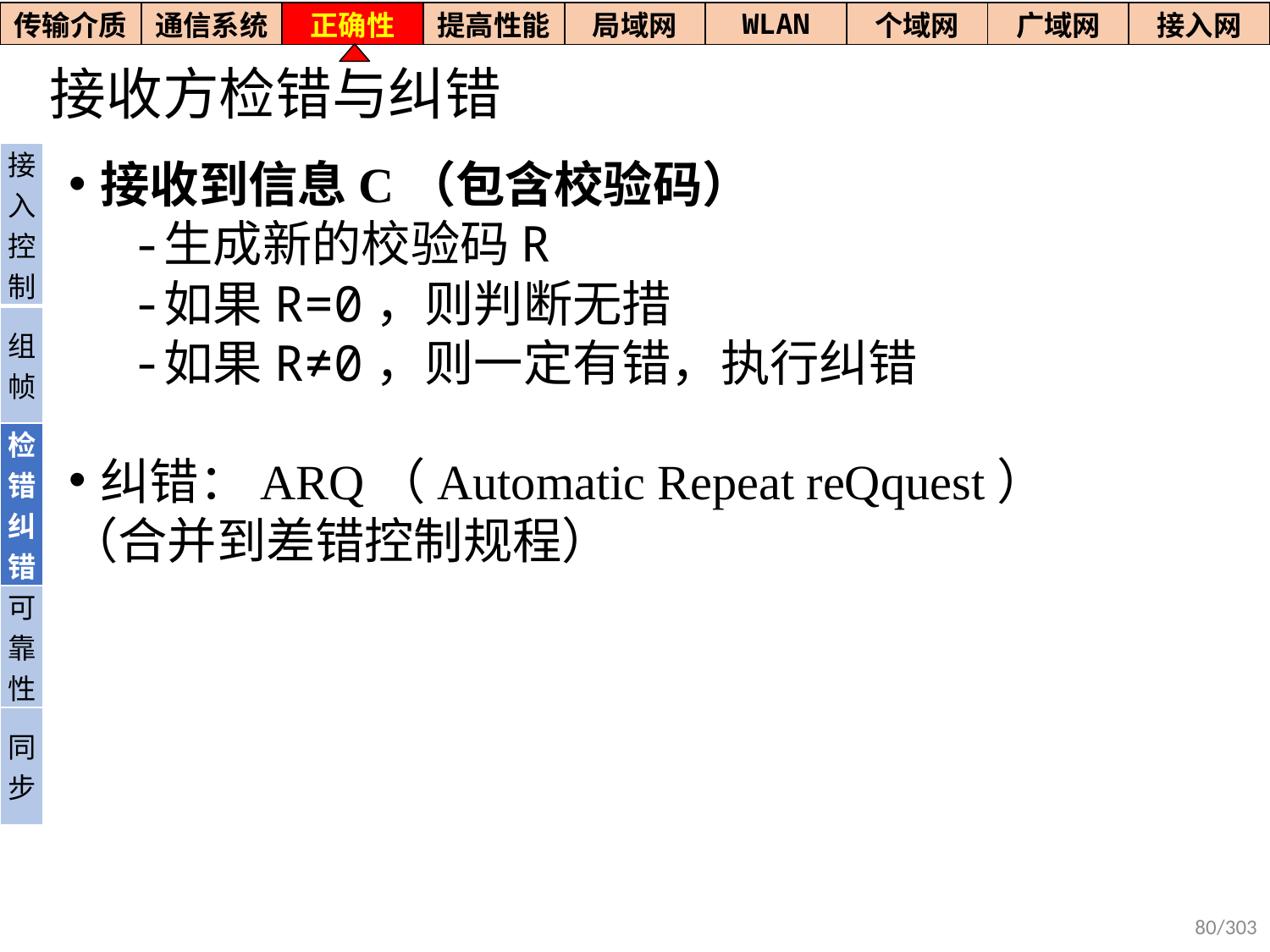

| 传输介质 | 通信系统 | 正确性 | 提高性能 | 局域网 | WLAN | 个域网 | 广域网 | 接入网 |
| --- | --- | --- | --- | --- | --- | --- | --- | --- |

# 接收方检错与纠错
| 接入控制 |
| --- |
| 组帧 |
| 检错纠错 |
| 可靠性 |
| 同步 |
接收到信息C（包含校验码）
生成新的校验码R
如果R=0，则判断无措
如果R≠0，则一定有错，执行纠错

纠错：ARQ（Automatic Repeat reQquest）
（合并到差错控制规程）

80/303